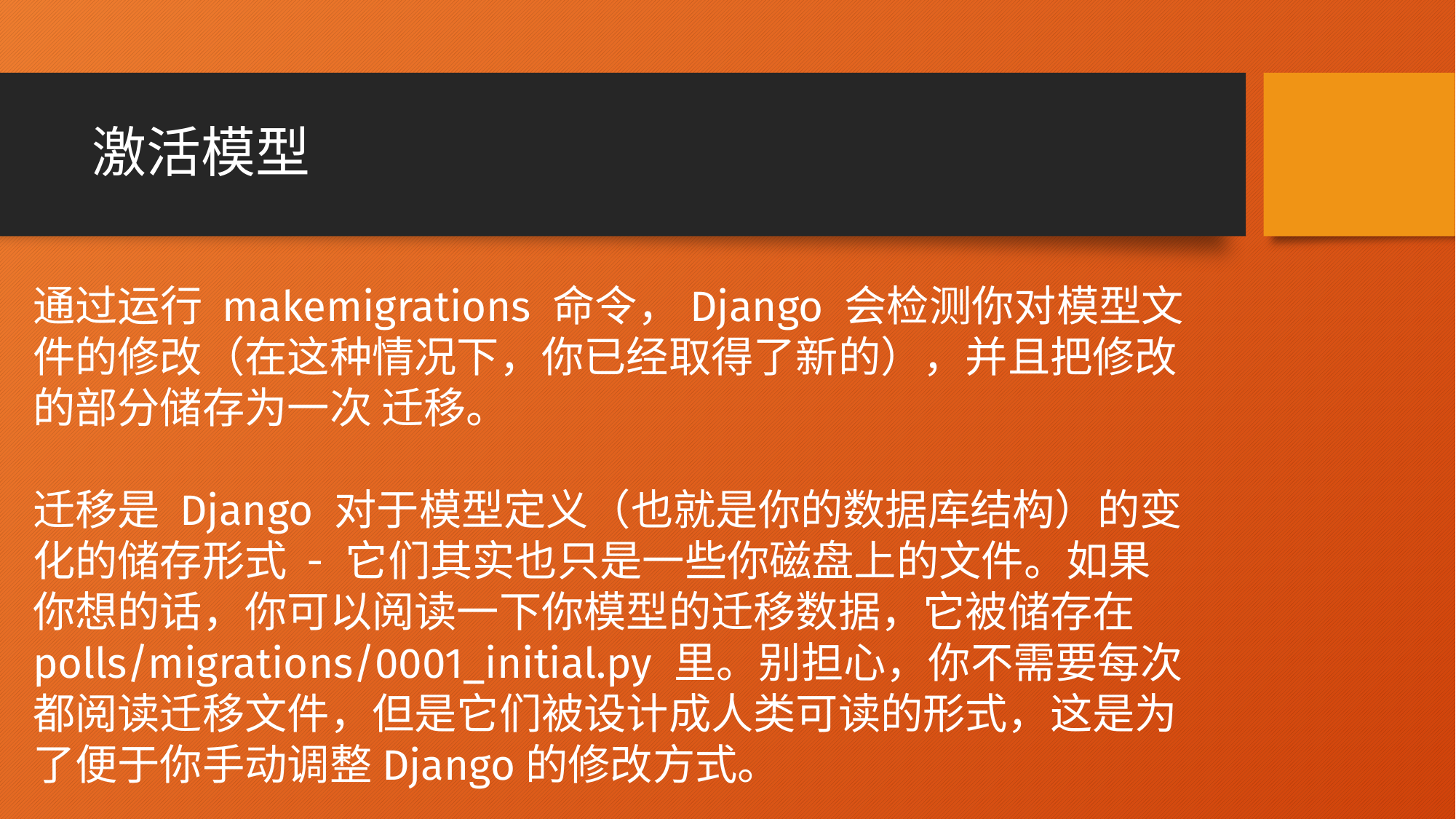

# 激活模型
通过运行 makemigrations 命令，Django 会检测你对模型文件的修改（在这种情况下，你已经取得了新的），并且把修改的部分储存为一次 迁移。

迁移是 Django 对于模型定义（也就是你的数据库结构）的变化的储存形式 - 它们其实也只是一些你磁盘上的文件。如果你想的话，你可以阅读一下你模型的迁移数据，它被储存在 polls/migrations/0001_initial.py 里。别担心，你不需要每次都阅读迁移文件，但是它们被设计成人类可读的形式，这是为了便于你手动调整Django的修改方式。